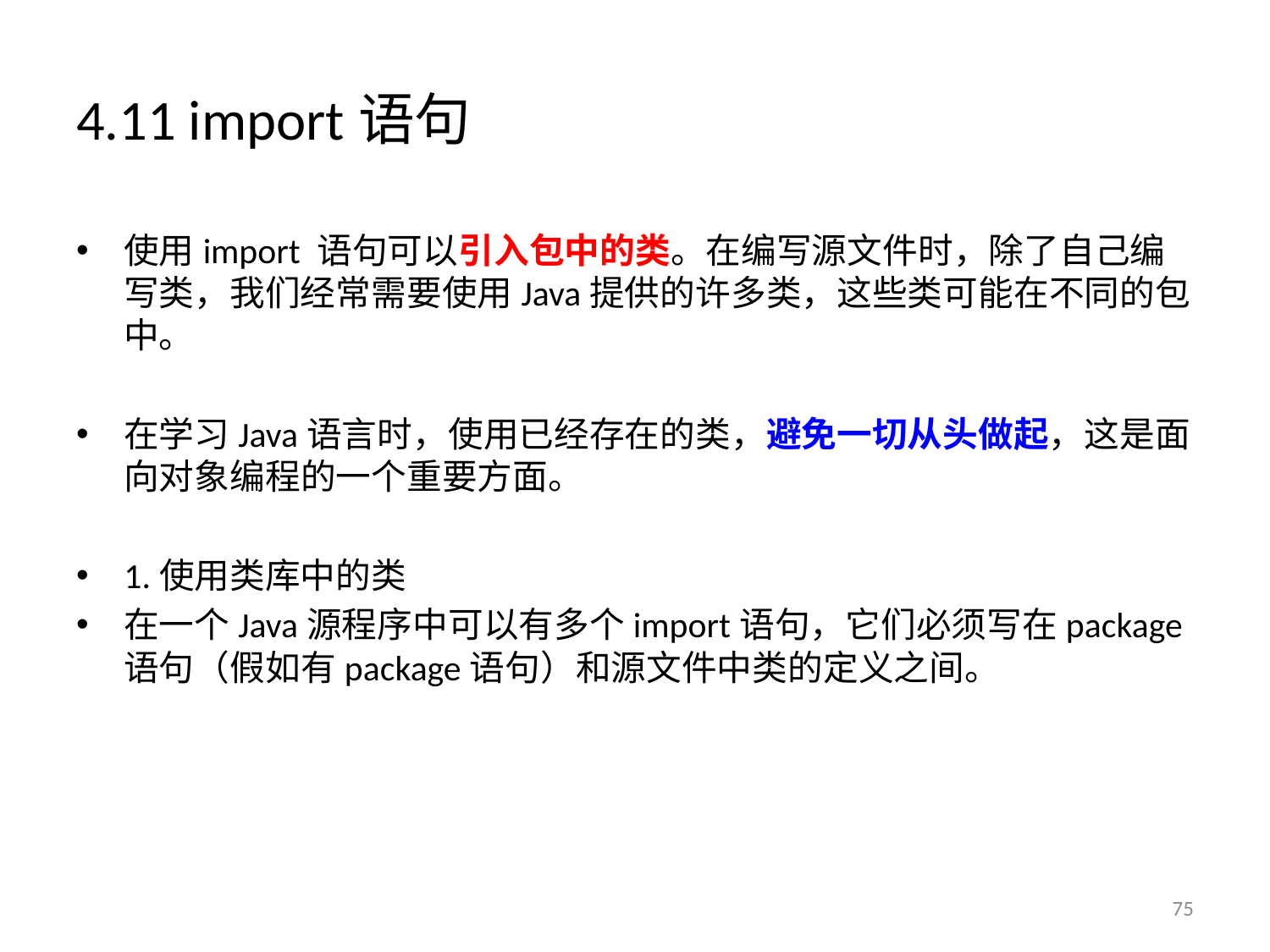

# 4.11 import语句
使用import 语句可以引入包中的类。在编写源文件时，除了自己编写类，我们经常需要使用Java提供的许多类，这些类可能在不同的包中。

在学习Java语言时，使用已经存在的类，避免一切从头做起，这是面向对象编程的一个重要方面。

1.使用类库中的类
在一个Java源程序中可以有多个import语句，它们必须写在package语句（假如有package语句）和源文件中类的定义之间。
75